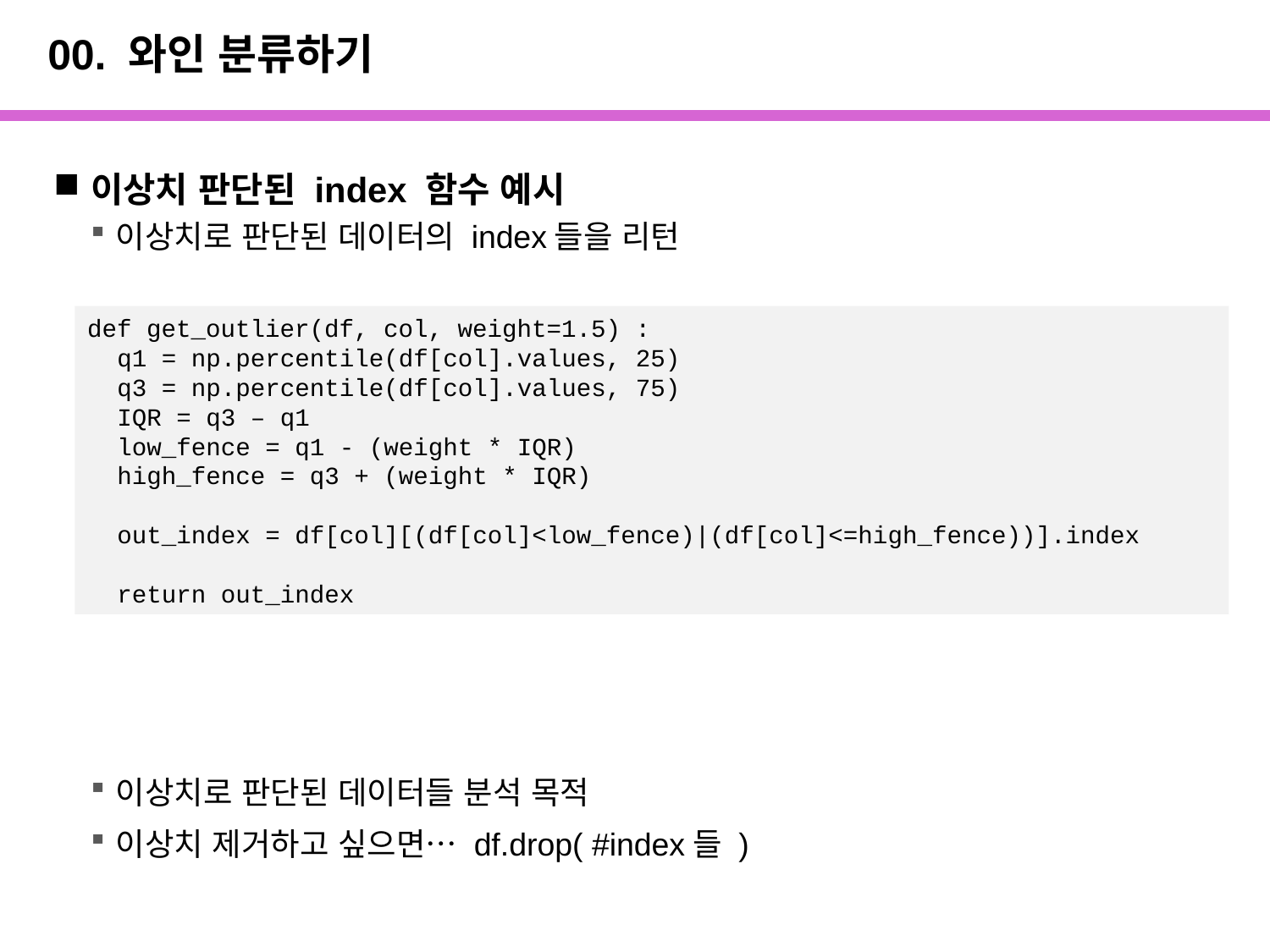

# 00. 와인 분류하기
이상치 판단된 index 함수 예시
이상치로 판단된 데이터의 index들을 리턴

이상치로 판단된 데이터들 분석 목적
이상치 제거하고 싶으면… df.drop( #index들 )
def get_outlier(df, col, weight=1.5) :
  q1 = np.percentile(df[col].values, 25)
  q3 = np.percentile(df[col].values, 75)
  IQR = q3 – q1
  low_fence = q1 - (weight * IQR)
  high_fence = q3 + (weight * IQR)

  out_index = df[col][(df[col]<low_fence)|(df[col]<=high_fence))].index

  return out_index